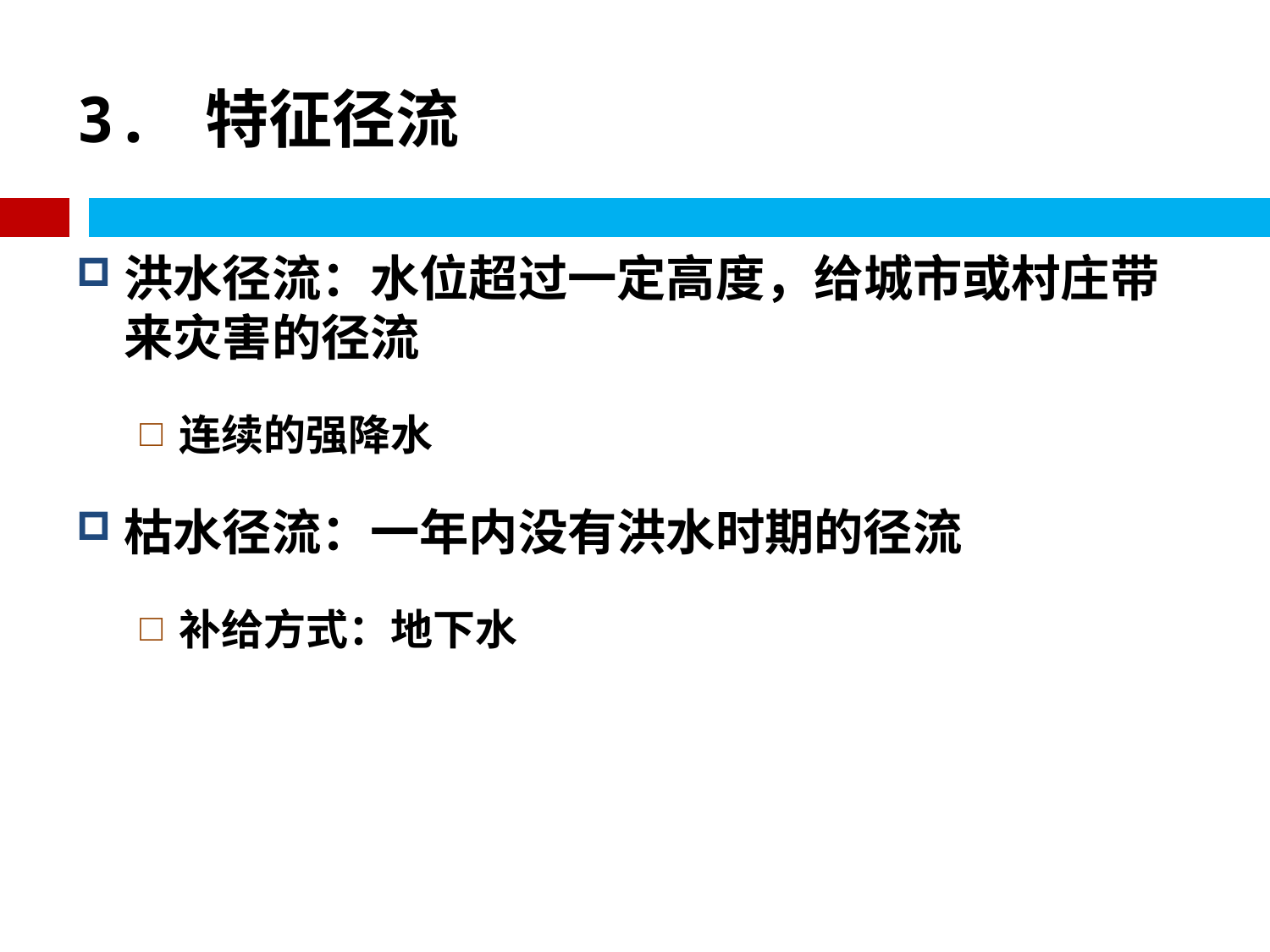

# 3. 特征径流
洪水径流：水位超过一定高度，给城市或村庄带来灾害的径流
连续的强降水
枯水径流：一年内没有洪水时期的径流
补给方式：地下水